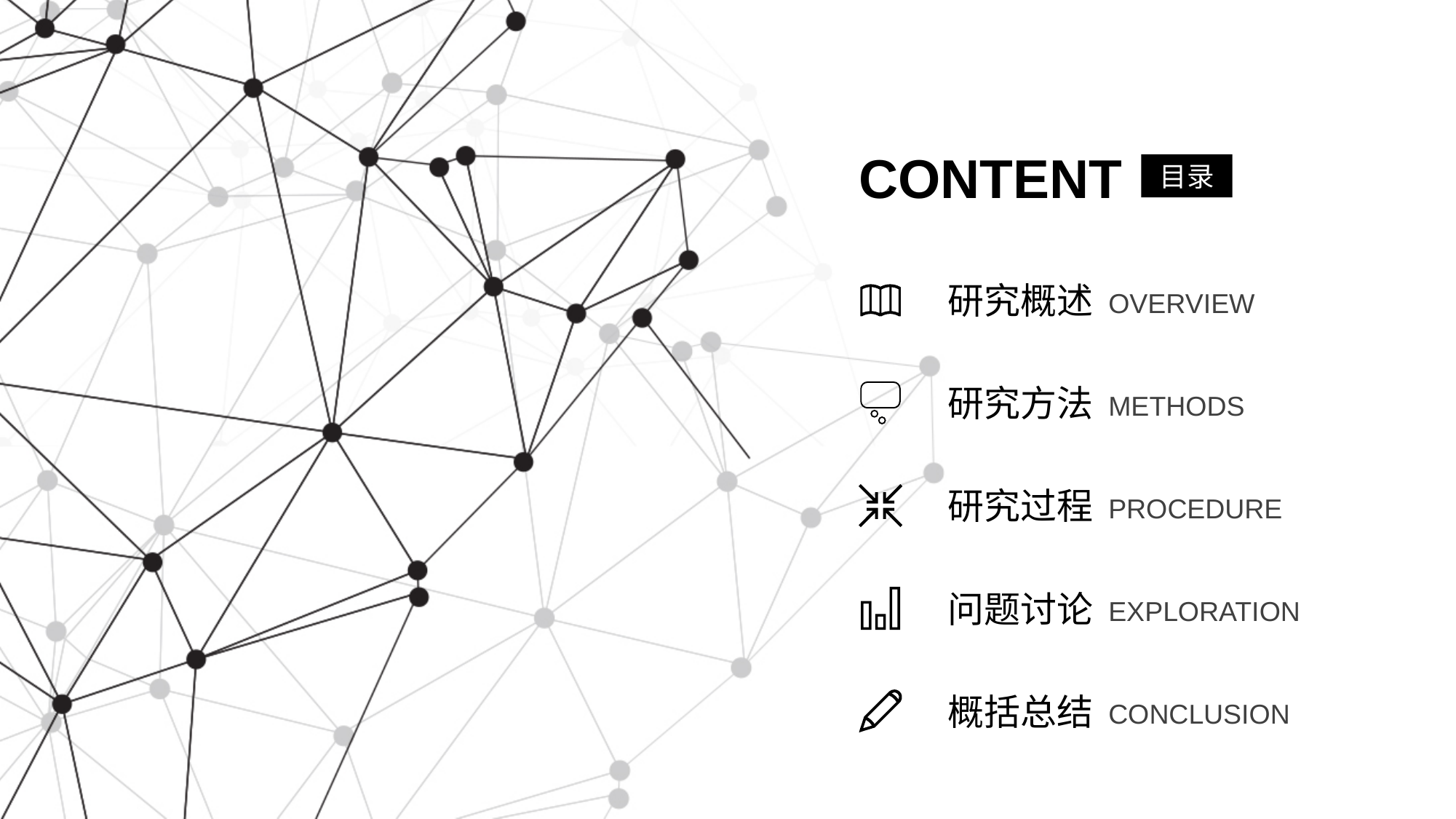

CONTENT
目录
研究概述
OVERVIEW

研究方法

METHODS
研究过程

PROCEDURE
问题讨论

EXPLORATION
概括总结

CONCLUSION